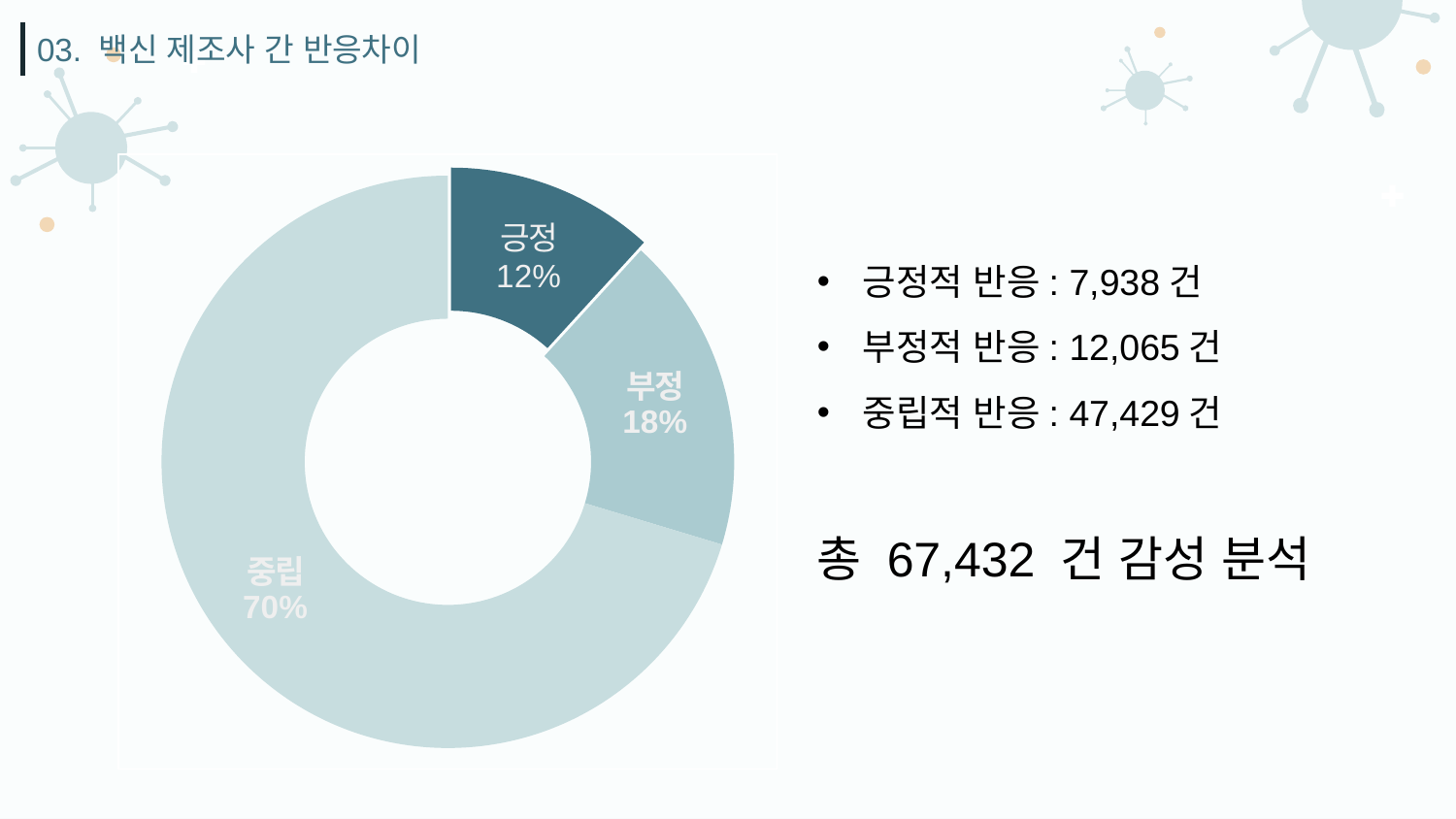

03. 백신 제조사 간 반응차이

### Chart

| Category | 판매 |
|---|---|
| 긍정 | 7938.0 |
| 부정 | 12065.0 |
| 중립 | 47429.0 |
긍정적 반응: 7,938건
부정적 반응: 12,065건
중립적 반응: 47,429건

총 67,432 건 감성 분석